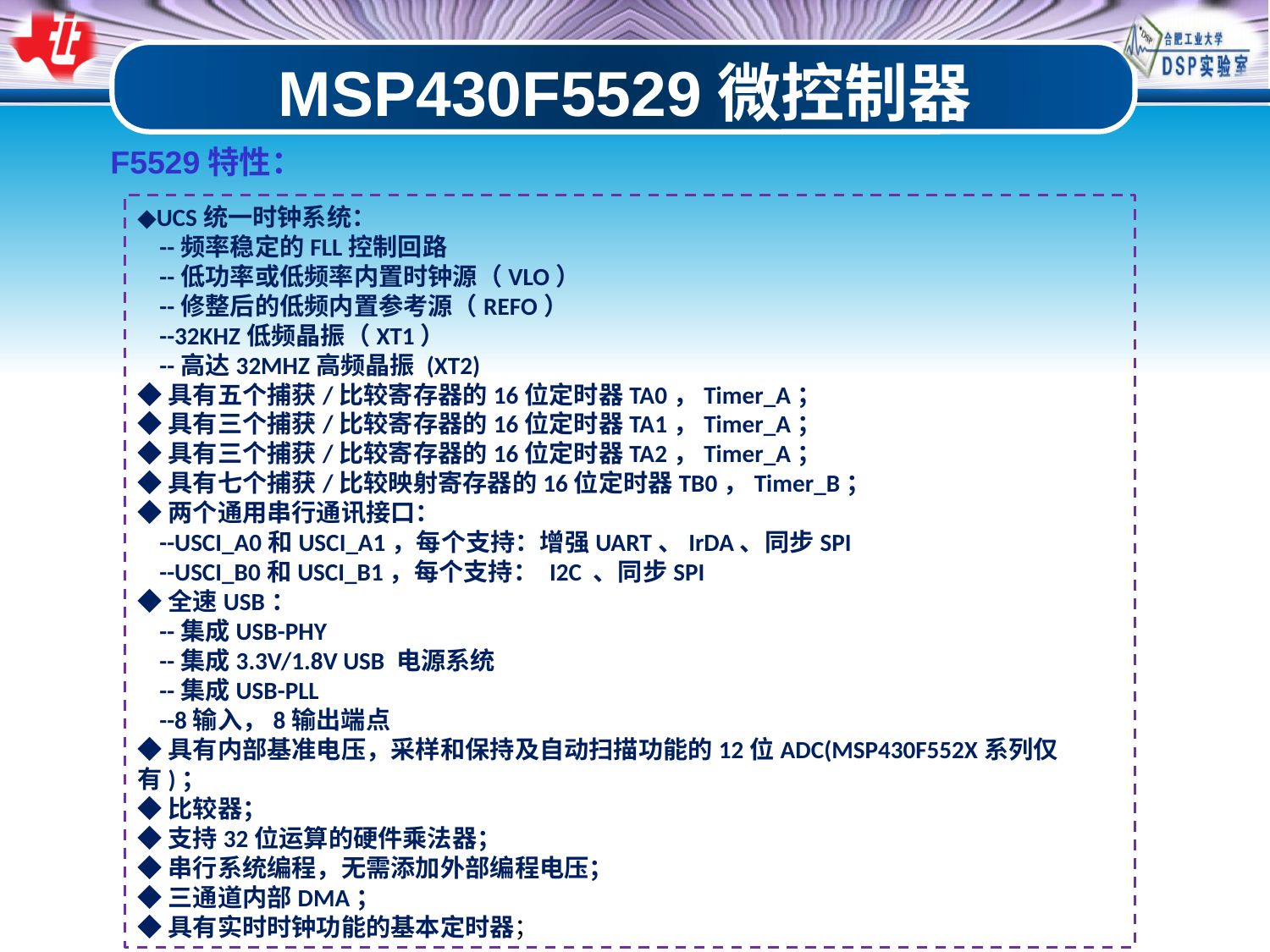

MSP430F5529微控制器
F5529特性：
◆UCS统一时钟系统：
    --频率稳定的FLL控制回路
    --低功率或低频率内置时钟源（VLO）
    --修整后的低频内置参考源（REFO）
    --32KHZ低频晶振（XT1）
    --高达32MHZ高频晶振 (XT2)
◆具有五个捕获/比较寄存器的16位定时器TA0，Timer_A；
◆具有三个捕获/比较寄存器的16位定时器TA1，Timer_A；
◆具有三个捕获/比较寄存器的16位定时器TA2，Timer_A；
◆具有七个捕获/比较映射寄存器的16位定时器TB0，Timer_B；
◆两个通用串行通讯接口：
    --USCI_A0和USCI_A1，每个支持：增强UART、IrDA、同步SPI
    --USCI_B0和USCI_B1，每个支持： I2C 、同步SPI
◆全速USB：
    --集成USB-PHY
    --集成3.3V/1.8V USB 电源系统
    --集成USB-PLL
    --8输入，8输出端点
◆具有内部基准电压，采样和保持及自动扫描功能的12位ADC(MSP430F552X系列仅有)；
◆比较器；
◆支持32位运算的硬件乘法器；
◆串行系统编程，无需添加外部编程电压；
◆三通道内部DMA；
◆具有实时时钟功能的基本定时器；